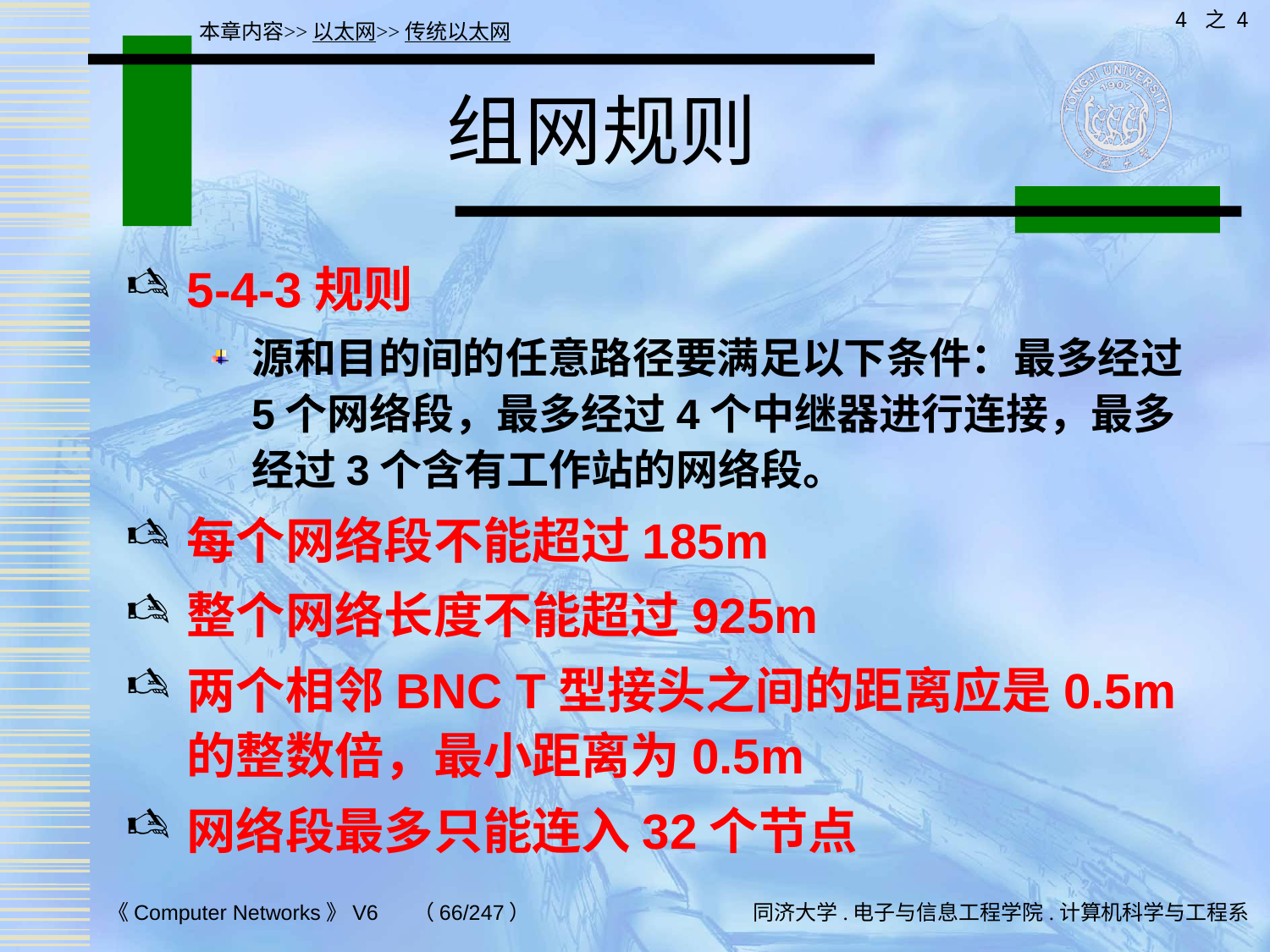

4 之 4
本章内容>>以太网>>传统以太网
# 组网规则
5-4-3规则
源和目的间的任意路径要满足以下条件：最多经过5个网络段，最多经过4个中继器进行连接，最多经过3个含有工作站的网络段。
每个网络段不能超过185m
整个网络长度不能超过925m
两个相邻BNC T型接头之间的距离应是0.5m的整数倍，最小距离为0.5m
网络段最多只能连入32个节点